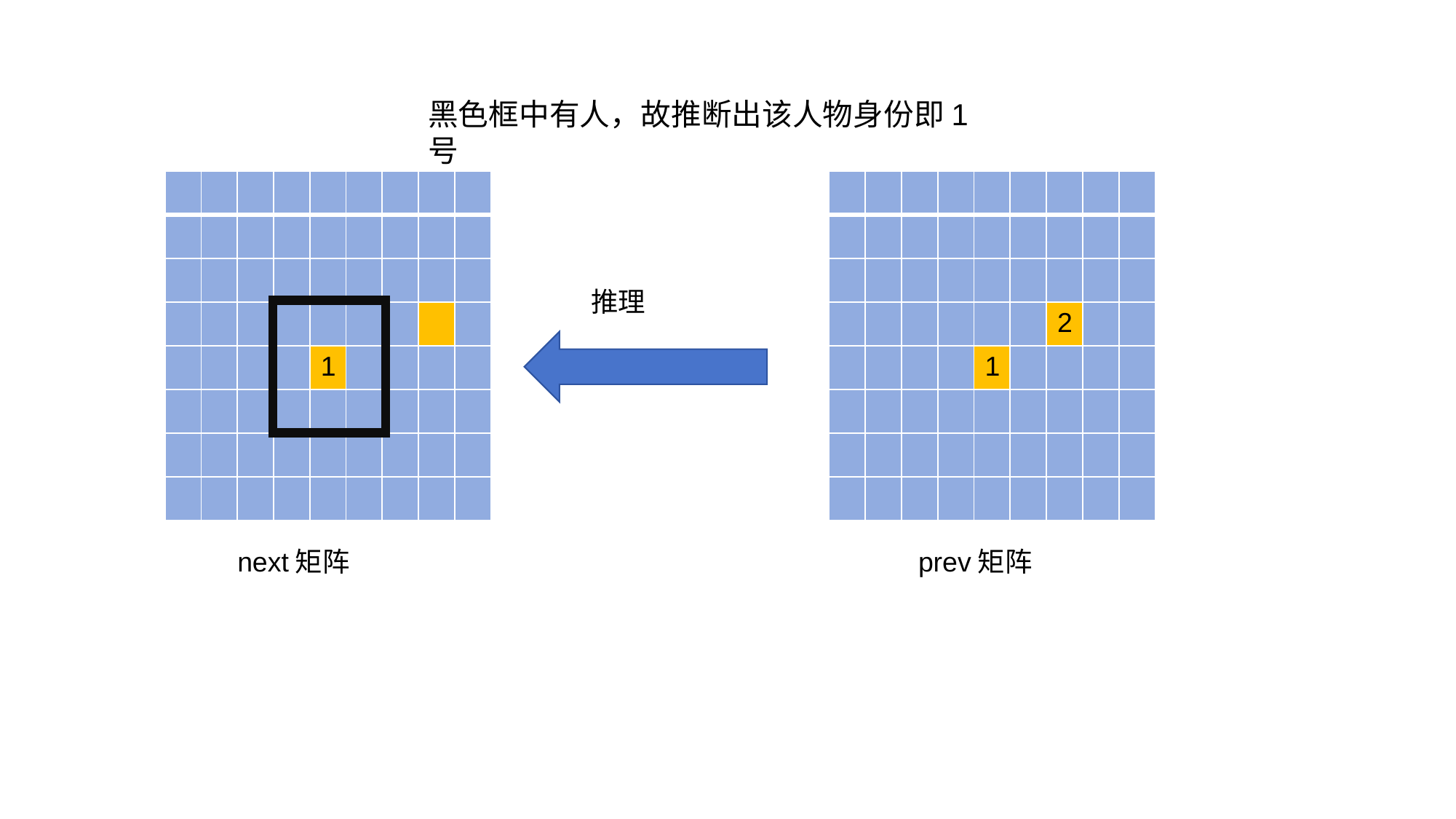

黑色框中有人，故推断出该人物身份即1号
|  |  |  |  |  |  |  |  |  |
| --- | --- | --- | --- | --- | --- | --- | --- | --- |
|  |  |  |  |  |  |  |  |  |
|  |  |  |  |  |  |  |  |  |
|  |  |  |  |  |  |  |  |  |
|  |  |  |  | 1 |  |  |  |  |
|  |  |  |  |  |  |  |  |  |
|  |  |  |  |  |  |  |  |  |
|  |  |  |  |  |  |  |  |  |
|  |  |  |  |  |  |  |  |  |
| --- | --- | --- | --- | --- | --- | --- | --- | --- |
|  |  |  |  |  |  |  |  |  |
|  |  |  |  |  |  |  |  |  |
|  |  |  |  |  |  | 2 |  |  |
|  |  |  |  | 1 |  |  |  |  |
|  |  |  |  |  |  |  |  |  |
|  |  |  |  |  |  |  |  |  |
|  |  |  |  |  |  |  |  |  |
推理

next矩阵
prev矩阵